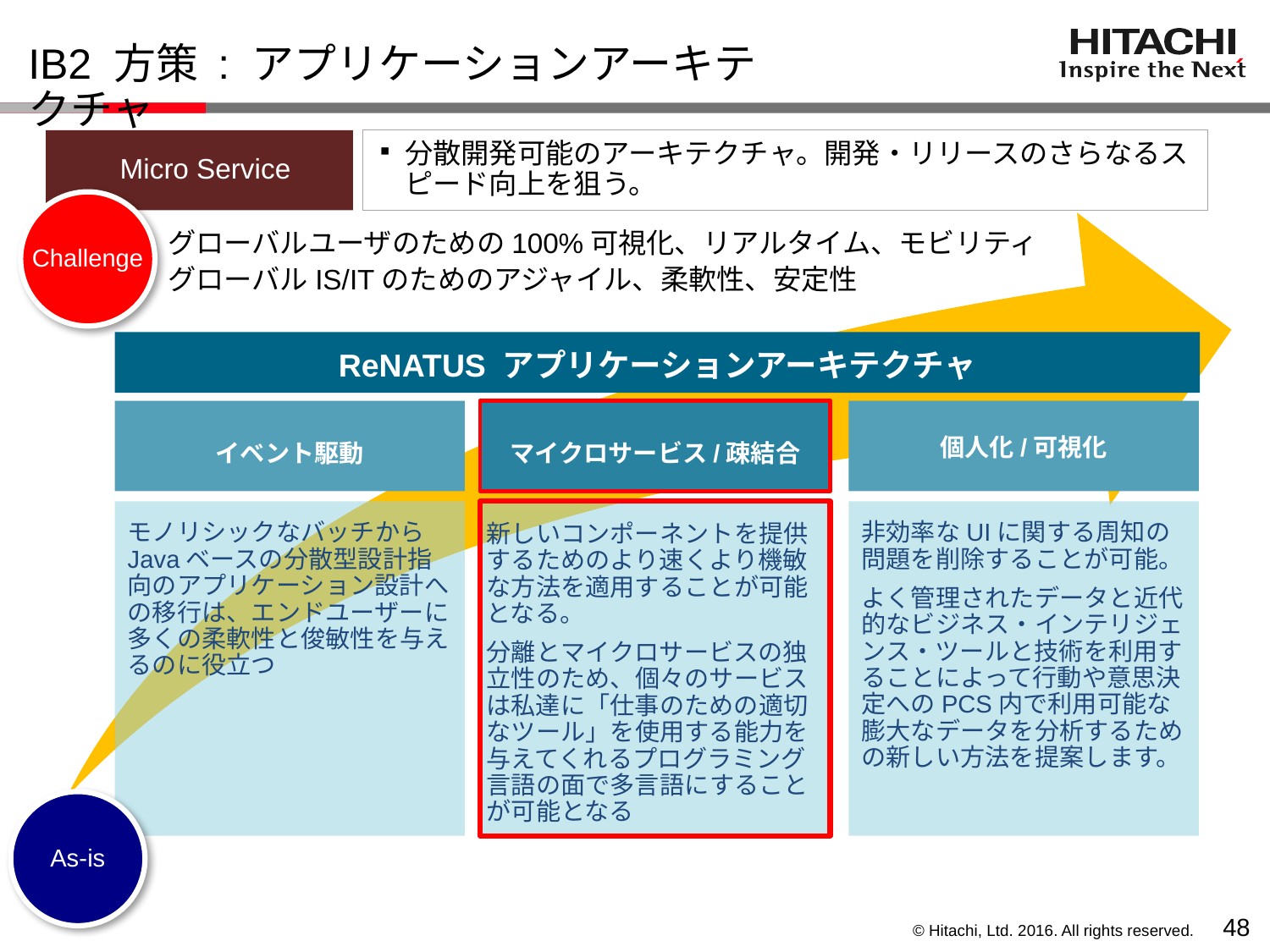

# IB2 方策 : アプリケーションアーキテクチャ
Micro Service
分散開発可能のアーキテクチャ。開発・リリースのさらなるスピード向上を狙う。

Challenge

グローバルユーザのための100%可視化、リアルタイム、モビリティ
グローバルIS/ITのためのアジャイル、柔軟性、安定性
ReNATUS アプリケーションアーキテクチャ
マイクロサービス/疎結合
SIMATIC IT
MES
イベント駆動
個人化/可視化
モノリシックなバッチからJavaベースの分散型設計指向のアプリケーション設計への移行は、エンドユーザーに多くの柔軟性と俊敏性を与えるのに役立つ
非効率なUIに関する周知の問題を削除することが可能。
よく管理されたデータと近代的なビジネス・インテリジェンス・ツールと技術を利用することによって行動や意思決定へのPCS内で利用可能な膨大なデータを分析するための新しい方法を提案します。
新しいコンポーネントを提供するためのより速くより機敏な方法を適用することが可能となる。
分離とマイクロサービスの独立性のため、個々のサービスは私達に「仕事のための適切なツール」を使用する能力を与えてくれるプログラミング言語の面で多言語にすることが可能となる

As-is
48